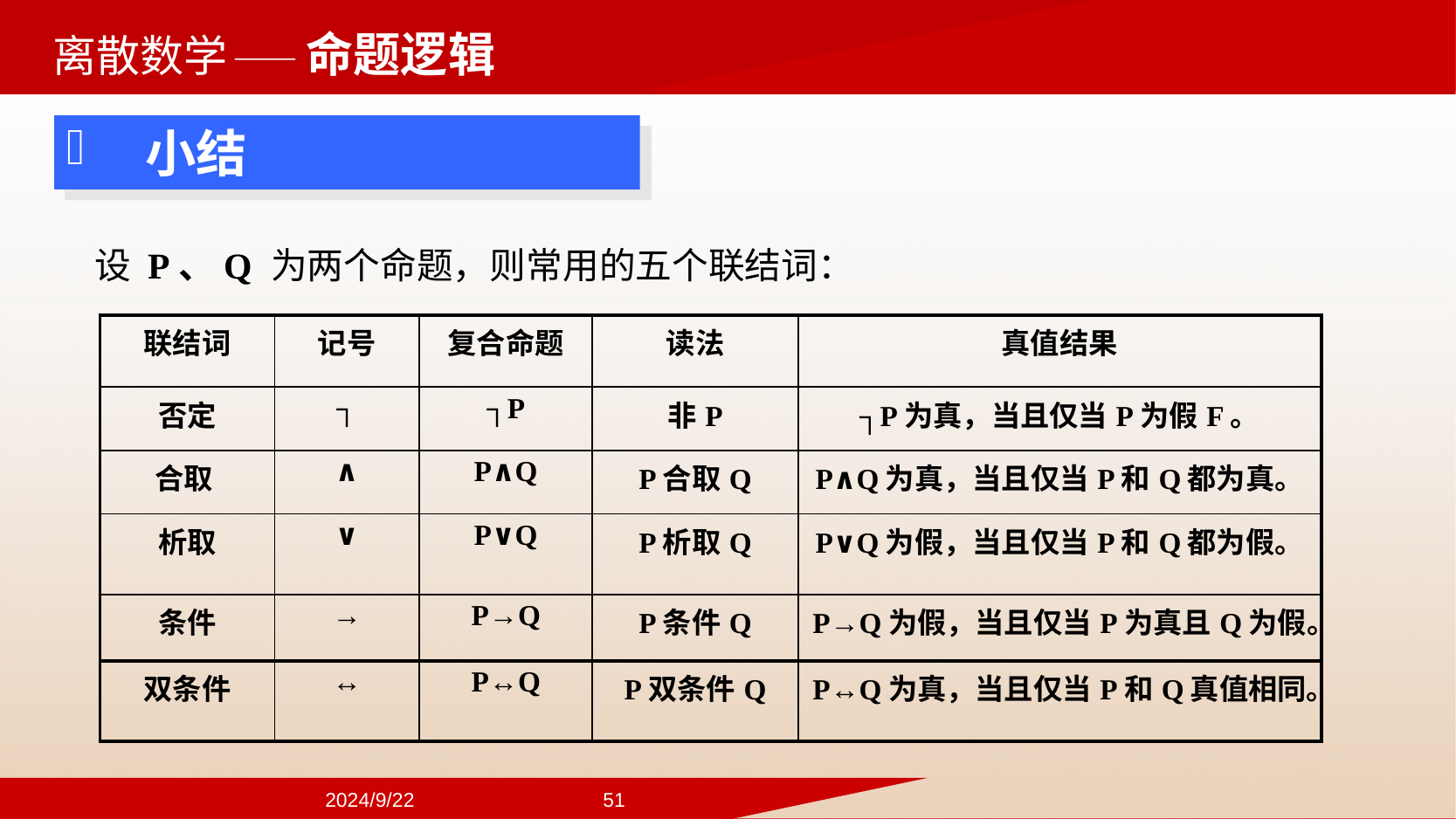

——命题逻辑
 小结
设 P、Q 为两个命题，则常用的五个联结词：
| 联结词 | 记号 | 复合命题 | 读法 | 真值结果 |
| --- | --- | --- | --- | --- |
| 否定 | ┐ | ┐P | 非P | ┐P为真，当且仅当P为假F。 |
| 合取 | ∧ | P∧Q | P合取Q | P∧Q为真，当且仅当P和Q都为真。 |
| 析取 | ∨ | P∨Q | P析取Q | P∨Q为假，当且仅当P和Q都为假。 |
| 条件 | → | P→Q | P条件Q | P→Q为假，当且仅当P为真且Q为假。 |
| 双条件 | ↔ | P↔Q | P双条件Q | P↔Q为真，当且仅当P和Q真值相同。 |
2024/9/22
51